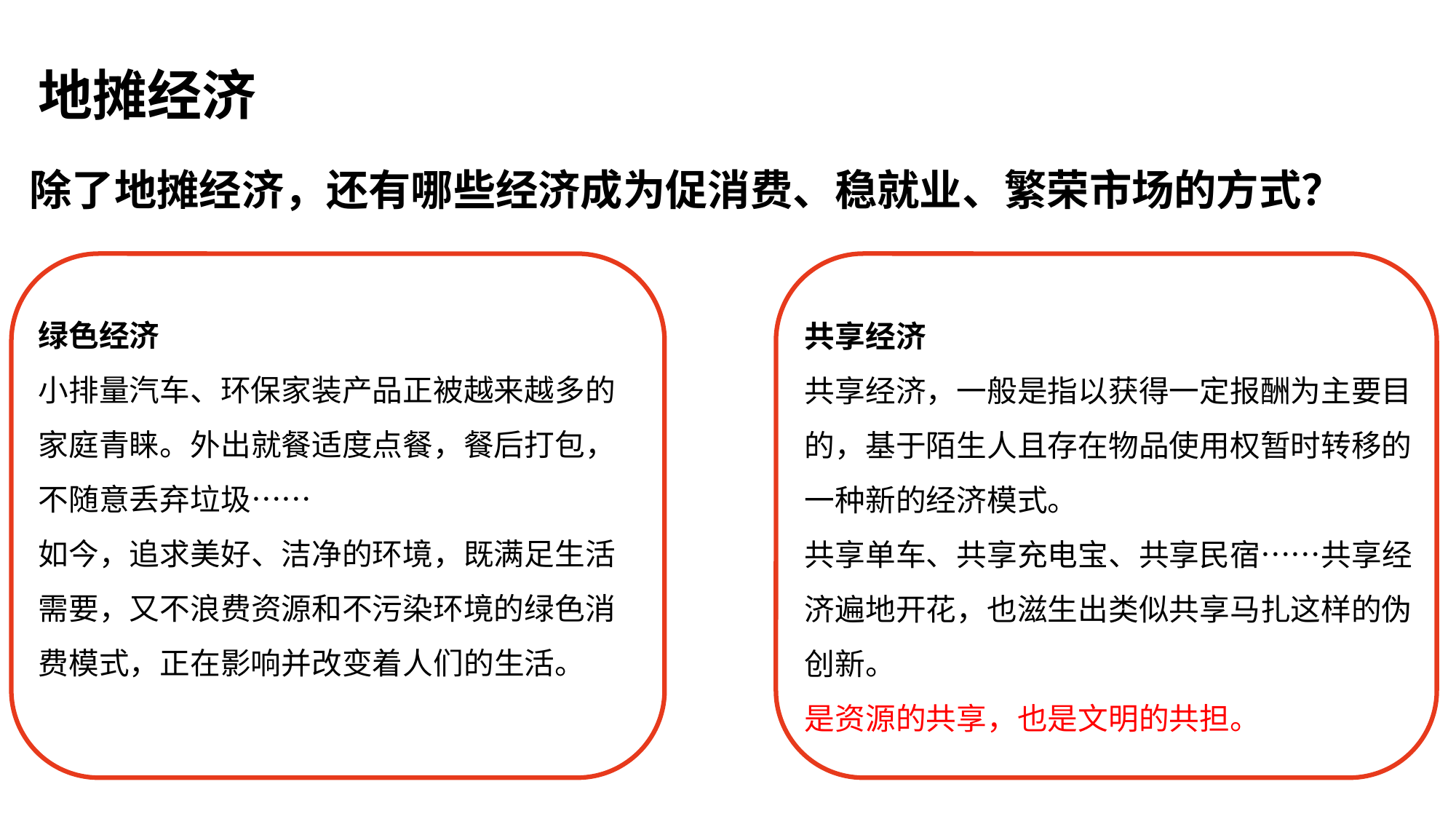

地摊经济
除了地摊经济，还有哪些经济成为促消费、稳就业、繁荣市场的方式？

绿色经济
小排量汽车、环保家装产品正被越来越多的家庭青睐。外出就餐适度点餐，餐后打包，不随意丢弃垃圾……
如今，追求美好、洁净的环境，既满足生活需要，又不浪费资源和不污染环境的绿色消费模式，正在影响并改变着人们的生活。
共享经济
共享经济，一般是指以获得一定报酬为主要目的，基于陌生人且存在物品使用权暂时转移的一种新的经济模式。
共享单车、共享充电宝、共享民宿……共享经济遍地开花，也滋生出类似共享马扎这样的伪创新。
是资源的共享，也是文明的共担。